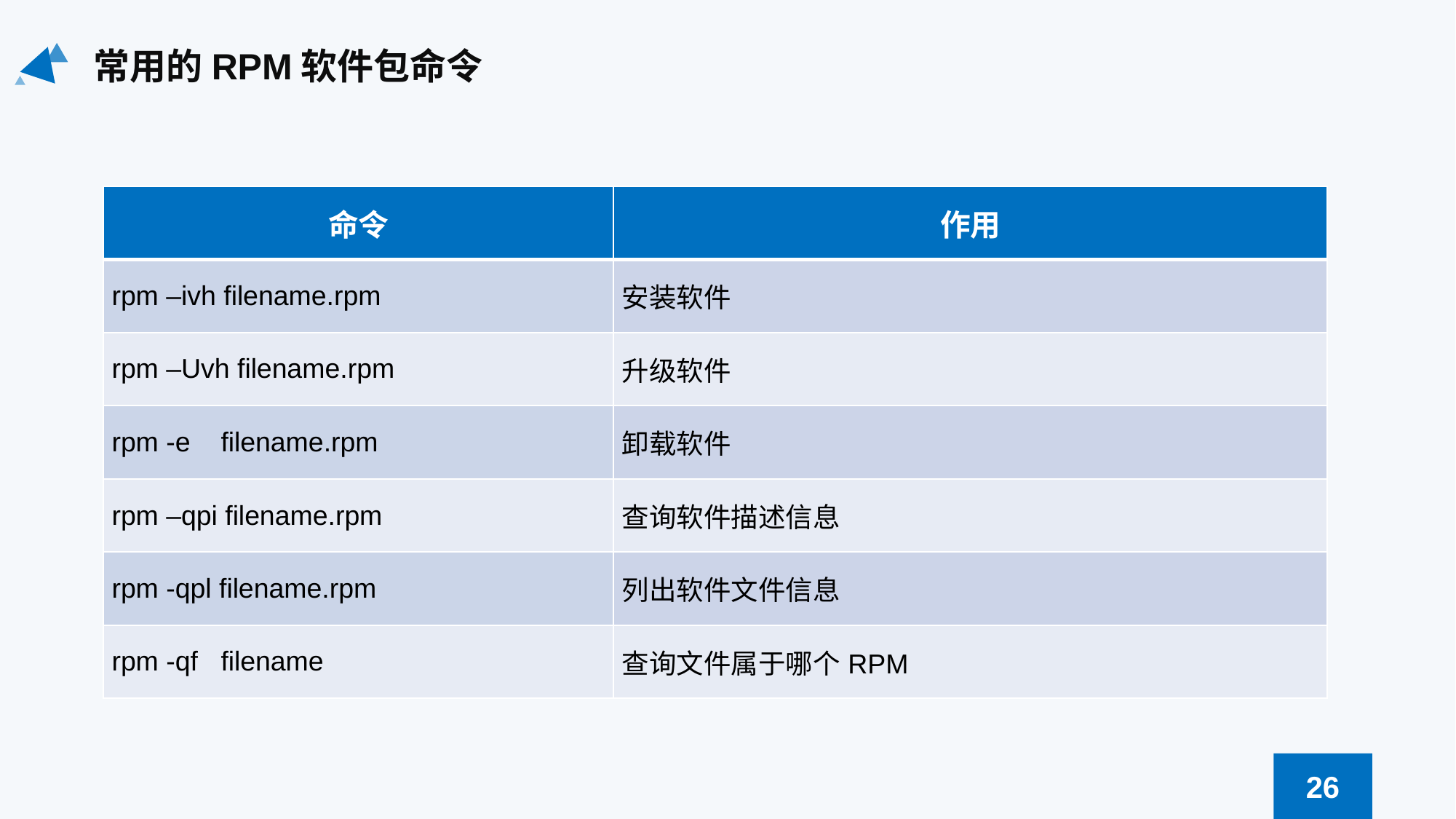

常用的RPM软件包命令

| 命令 | 作用 |
| --- | --- |
| rpm –ivh filename.rpm | 安装软件 |
| rpm –Uvh filename.rpm | 升级软件 |
| rpm -e  filename.rpm | 卸载软件 |
| rpm –qpi filename.rpm | 查询软件描述信息 |
| rpm -qpl filename.rpm | 列出软件文件信息 |
| rpm -qf  filename | 查询文件属于哪个RPM |

26